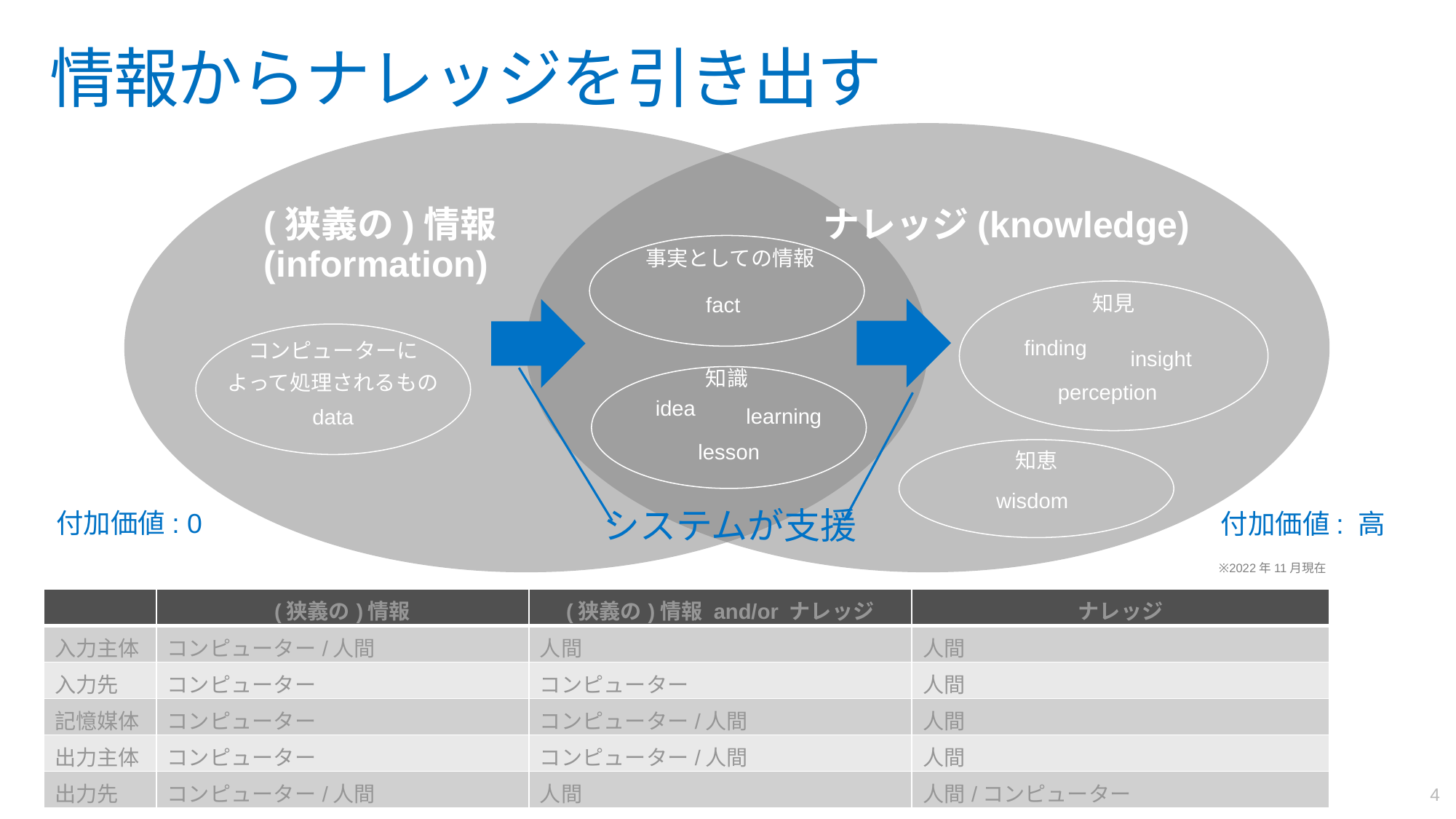

# 情報からナレッジを引き出す
(狭義の)情報
(information)
ナレッジ(knowledge)

事実としての情報

知見
fact
コンピューターに
よって処理されるもの

finding
insight
知識

perception
idea
learning
data
lesson
知恵

wisdom

システムが支援
付加価値: 0
付加価値: 高
※2022年11月現在
|  | (狭義の)情報 | (狭義の)情報 and/or ナレッジ | ナレッジ |
| --- | --- | --- | --- |
| 入力主体 | コンピューター/人間 | 人間 | 人間 |
| 入力先 | コンピューター | コンピューター | 人間 |
| 記憶媒体 | コンピューター | コンピューター/人間 | 人間 |
| 出力主体 | コンピューター | コンピューター/人間 | 人間 |
| 出力先 | コンピューター/人間 | 人間 | 人間/コンピューター |
4